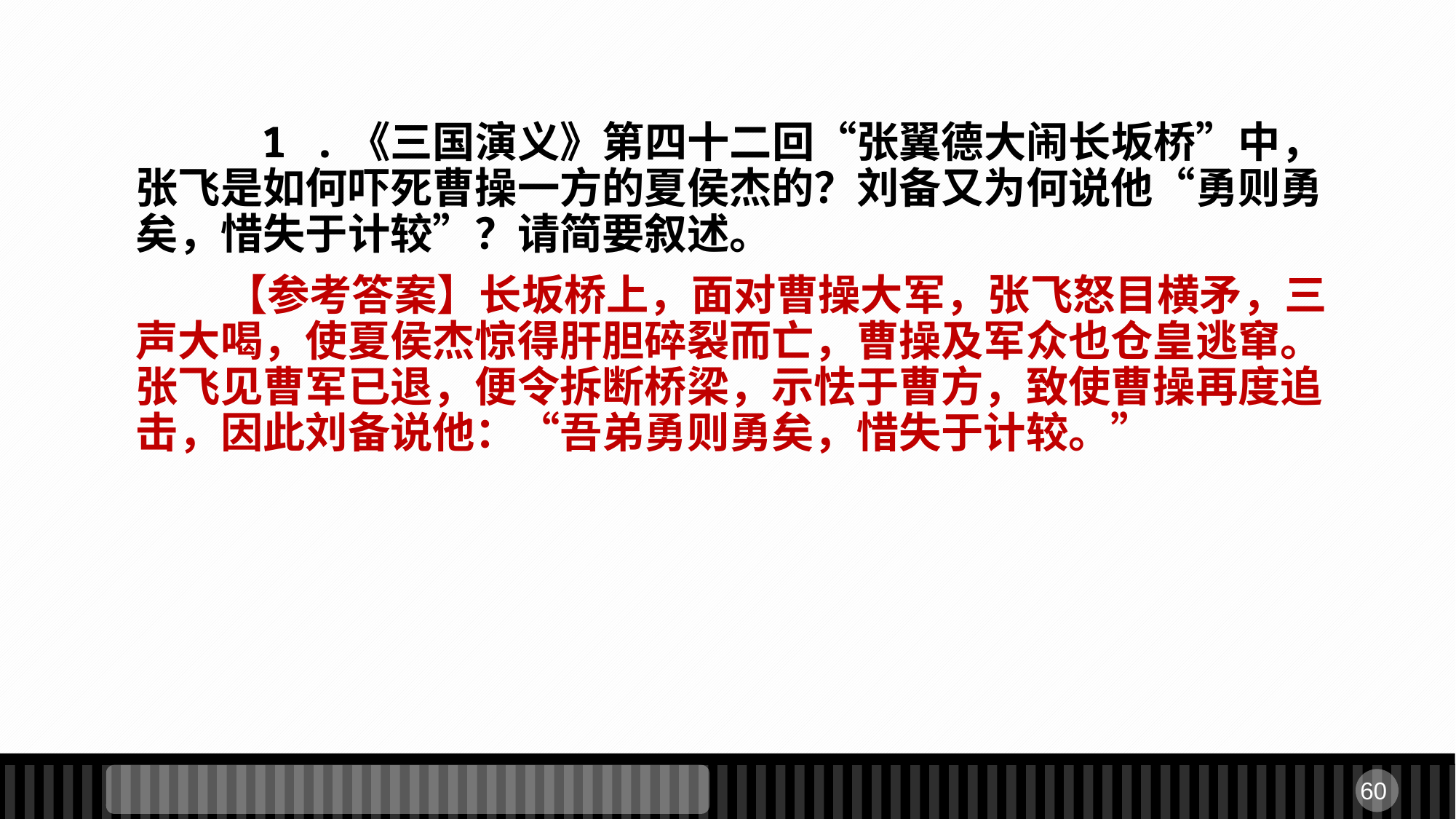

1 .《三国演义》第四十二回“张翼德大闹长坂桥”中，张飞是如何吓死曹操一方的夏侯杰的？刘备又为何说他“勇则勇矣，惜失于计较”？请简要叙述。
           【参考答案】长坂桥上，面对曹操大军，张飞怒目横矛，三声大喝，使夏侯杰惊得肝胆碎裂而亡，曹操及军众也仓皇逃窜。张飞见曹军已退，便令拆断桥梁，示怯于曹方，致使曹操再度追击，因此刘备说他：“吾弟勇则勇矣，惜失于计较。”